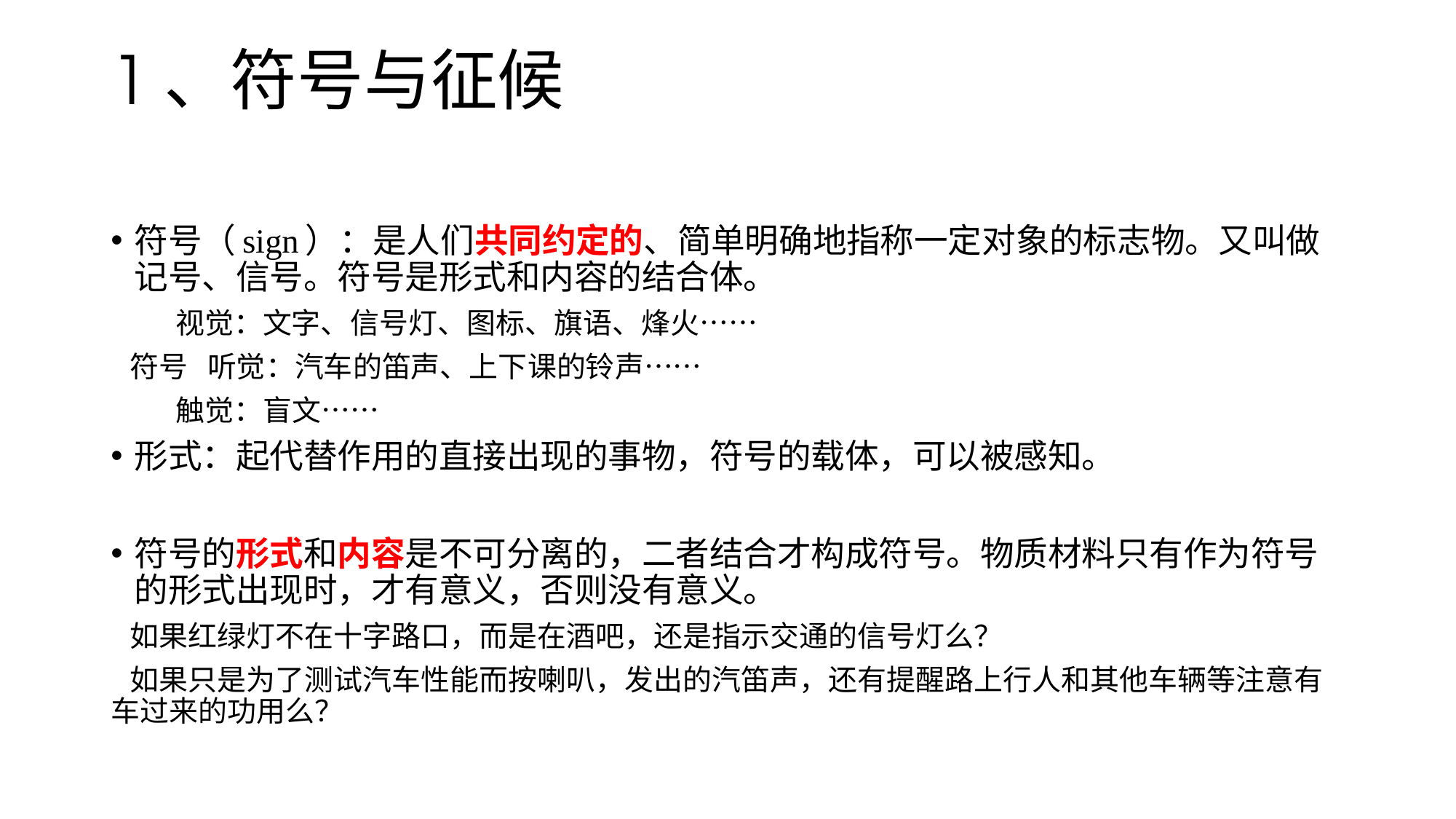

# 1、符号与征候
符号（sign）：是人们共同约定的、简单明确地指称一定对象的标志物。又叫做记号、信号。符号是形式和内容的结合体。
         视觉：文字、信号灯、图标、旗语、烽火……
  符号   听觉：汽车的笛声、上下课的铃声……
         触觉：盲文……
形式：起代替作用的直接出现的事物，符号的载体，可以被感知。

符号的形式和内容是不可分离的，二者结合才构成符号。物质材料只有作为符号的形式出现时，才有意义，否则没有意义。
  如果红绿灯不在十字路口，而是在酒吧，还是指示交通的信号灯么？
  如果只是为了测试汽车性能而按喇叭，发出的汽笛声，还有提醒路上行人和其他车辆等注意有车过来的功用么？